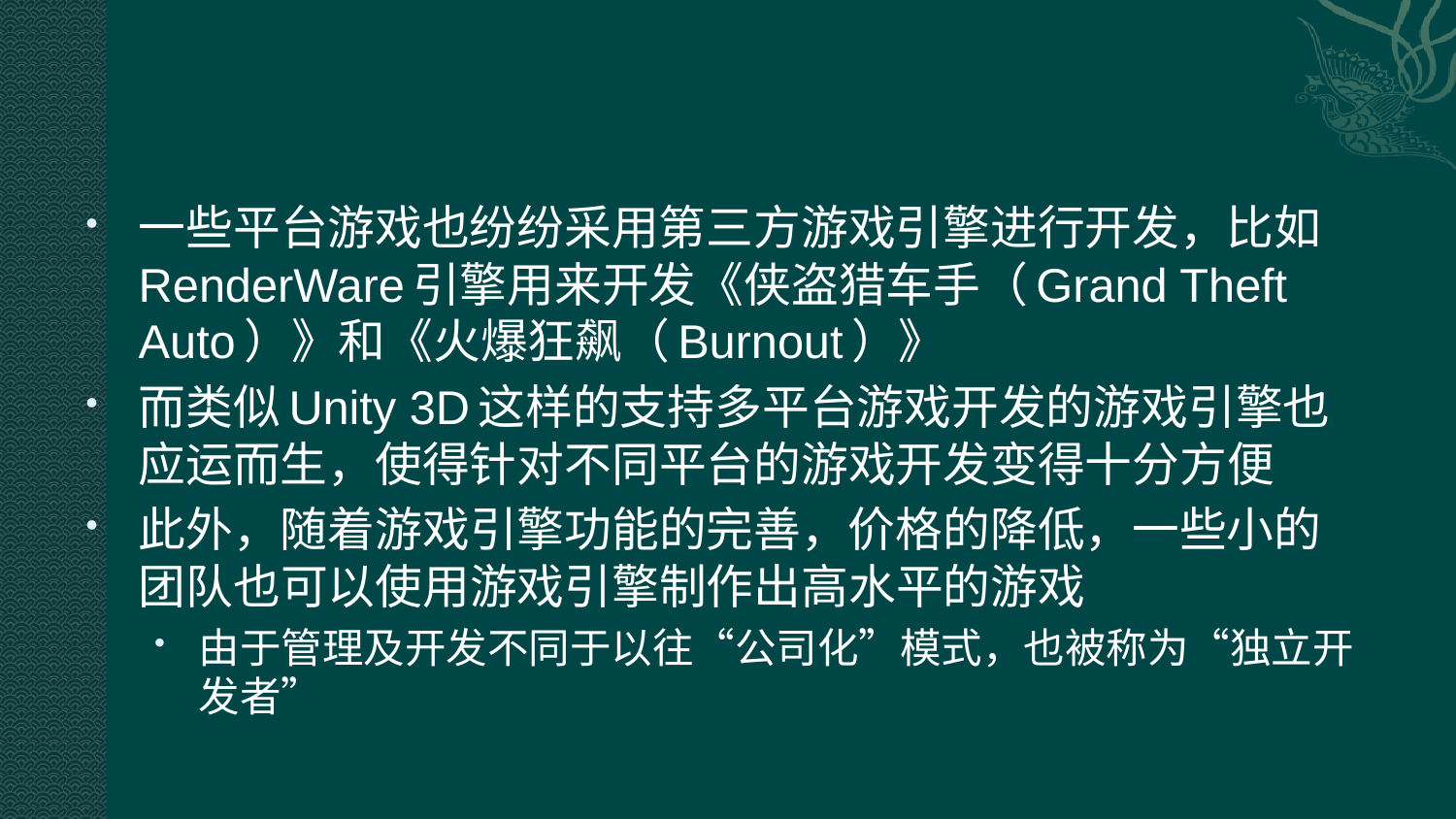

#
一些平台游戏也纷纷采用第三方游戏引擎进行开发，比如RenderWare引擎用来开发《侠盗猎车手（Grand Theft Auto）》和《火爆狂飙（Burnout）》
而类似Unity 3D这样的支持多平台游戏开发的游戏引擎也应运而生，使得针对不同平台的游戏开发变得十分方便
此外，随着游戏引擎功能的完善，价格的降低，一些小的团队也可以使用游戏引擎制作出高水平的游戏
由于管理及开发不同于以往“公司化”模式，也被称为“独立开发者”